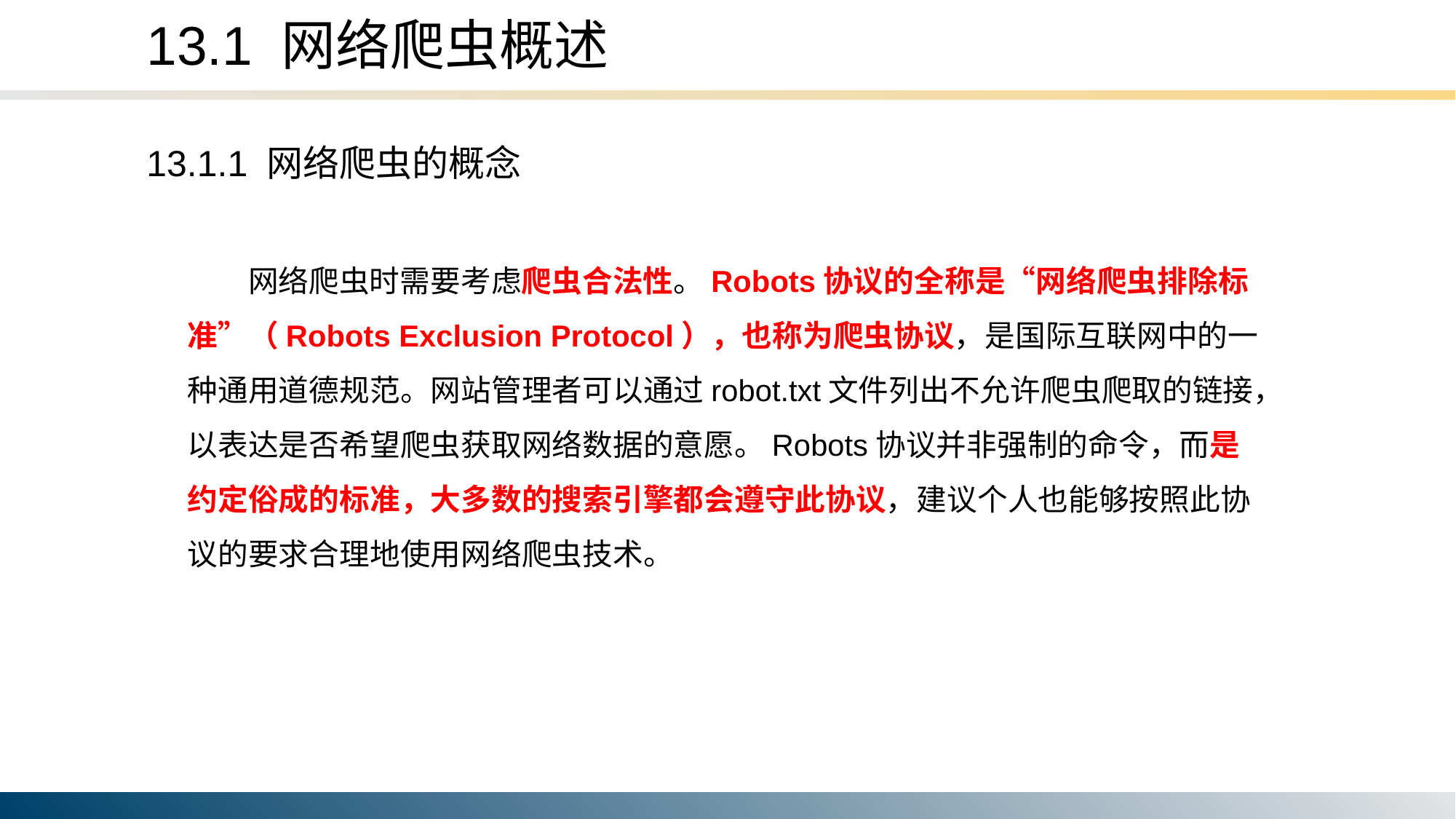

13.1 网络爬虫概述
13.1.1 网络爬虫的概念
网络爬虫时需要考虑爬虫合法性。Robots协议的全称是“网络爬虫排除标准”（Robots Exclusion Protocol），也称为爬虫协议，是国际互联网中的一种通用道德规范。网站管理者可以通过robot.txt文件列出不允许爬虫爬取的链接，以表达是否希望爬虫获取网络数据的意愿。Robots协议并非强制的命令，而是约定俗成的标准，大多数的搜索引擎都会遵守此协议，建议个人也能够按照此协议的要求合理地使用网络爬虫技术。